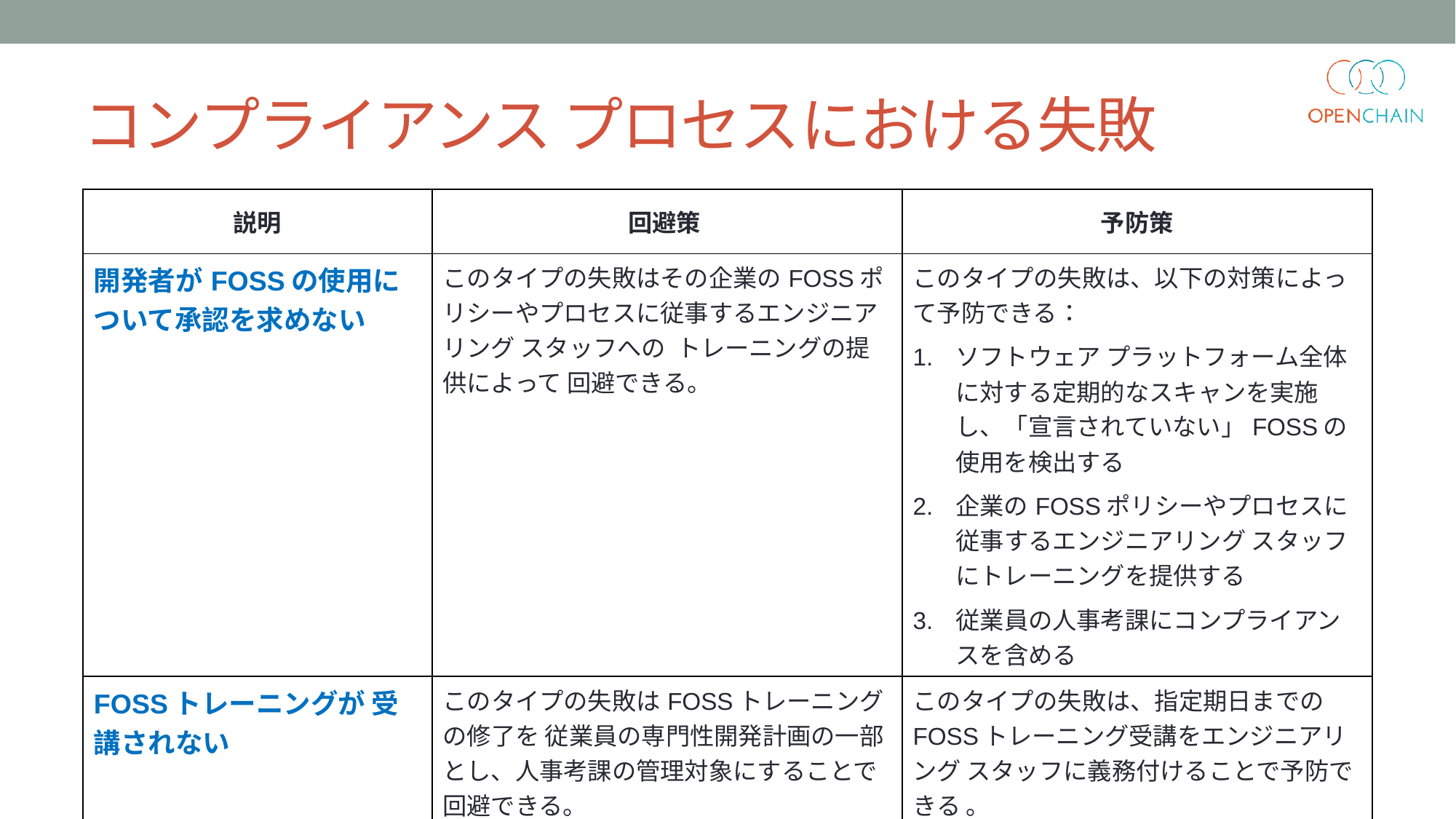

# コンプライアンス プロセスにおける失敗
| 説明 | 回避策 | 予防策 |
| --- | --- | --- |
| 開発者がFOSSの使用について承認を求めない | このタイプの失敗はその企業のFOSSポリシーやプロセスに従事するエンジニアリング スタッフへの トレーニングの提供によって 回避できる。 | このタイプの失敗は、以下の対策によって予防できる： ソフトウェア プラットフォーム全体に対する定期的なスキャンを実施し、「宣言されていない」FOSSの使用を検出する 企業のFOSSポリシーやプロセスに従事するエンジニアリング スタッフにトレーニングを提供する 従業員の人事考課にコンプライアンスを含める |
| FOSSトレーニングが 受講されない | このタイプの失敗はFOSSトレーニングの修了を 従業員の専門性開発計画の一部とし、人事考課の管理対象にすることで 回避できる。 | このタイプの失敗は、指定期日までのFOSSトレーニング受講をエンジニアリング スタッフに義務付けることで予防できる 。 |